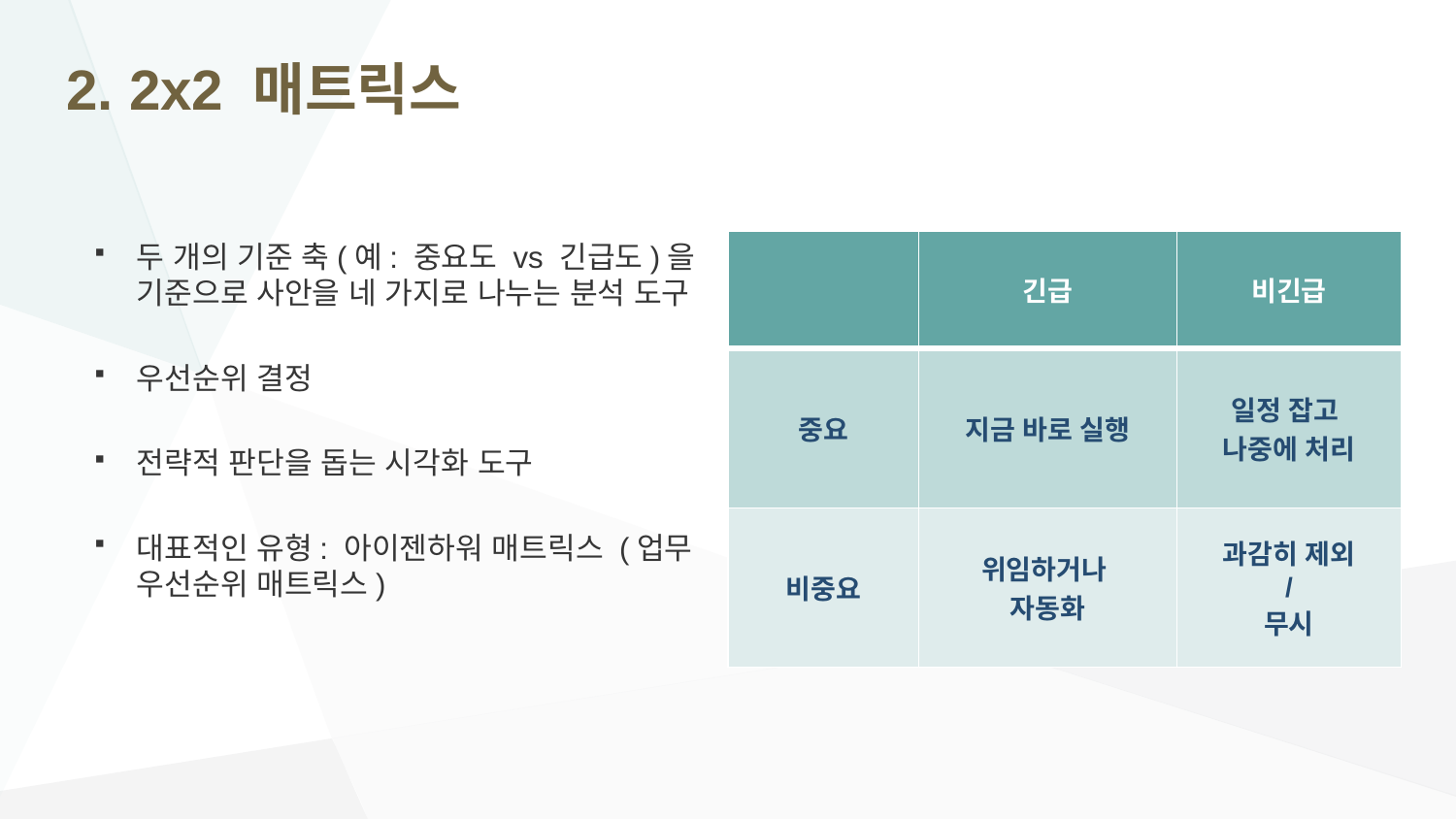

# 2. 2x2 매트릭스
|  | 긴급 | 비긴급 |
| --- | --- | --- |
| 중요 | 지금 바로 실행 | 일정 잡고 나중에 처리 |
| 비중요 | 위임하거나 자동화 | 과감히 제외 / 무시 |
두 개의 기준 축(예: 중요도 vs 긴급도)을 기준으로 사안을 네 가지로 나누는 분석 도구

우선순위 결정

전략적 판단을 돕는 시각화 도구

대표적인 유형: 아이젠하워 매트릭스 (업무 우선순위 매트릭스)